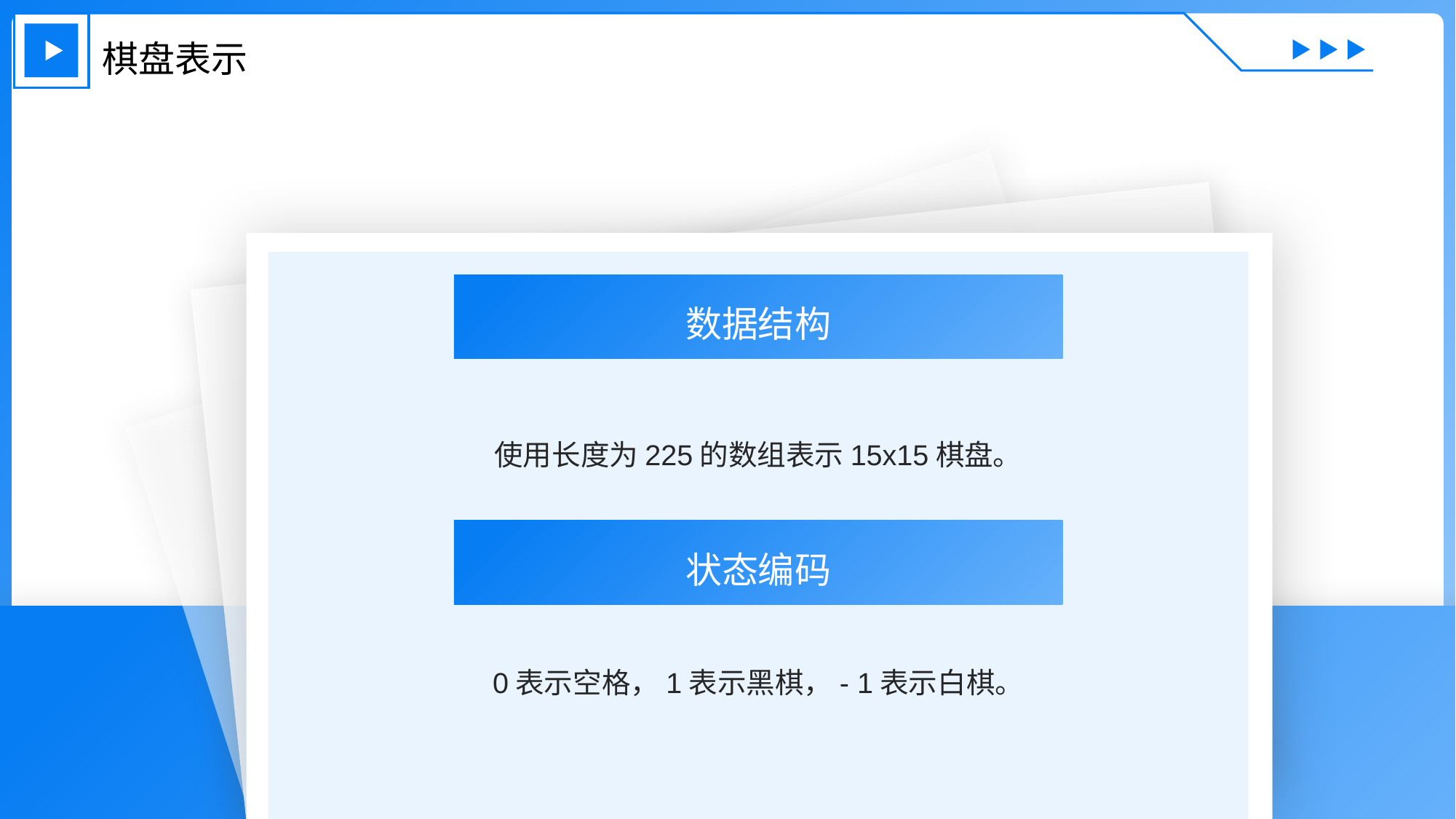

棋盘表示

数据结构

使用长度为225的数组表示15x15棋盘。

状态编码

0表示空格，1表示黑棋，- 1表示白棋。